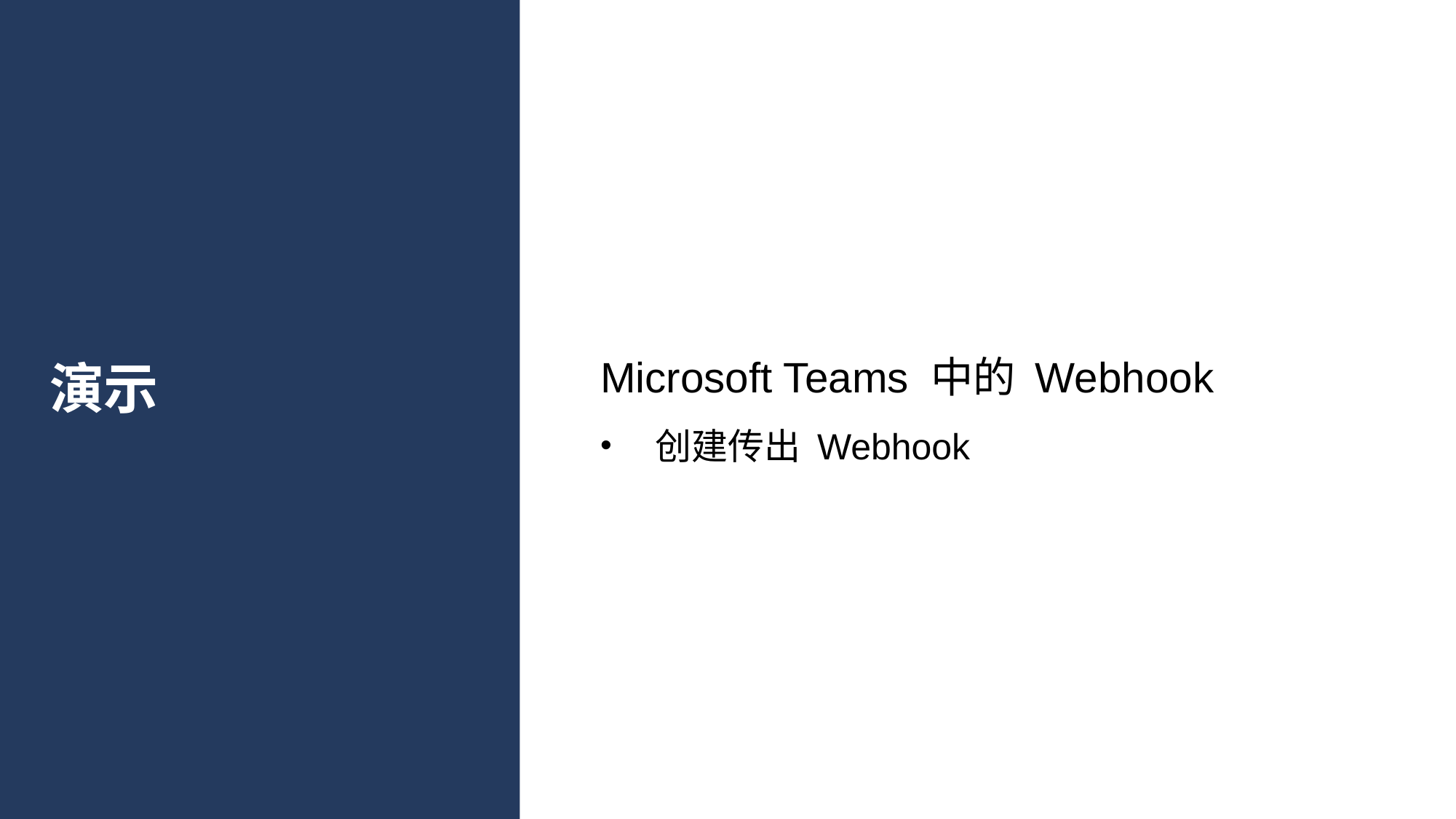

Microsoft Teams 中的 Webhook
创建传出 Webhook
# 演示